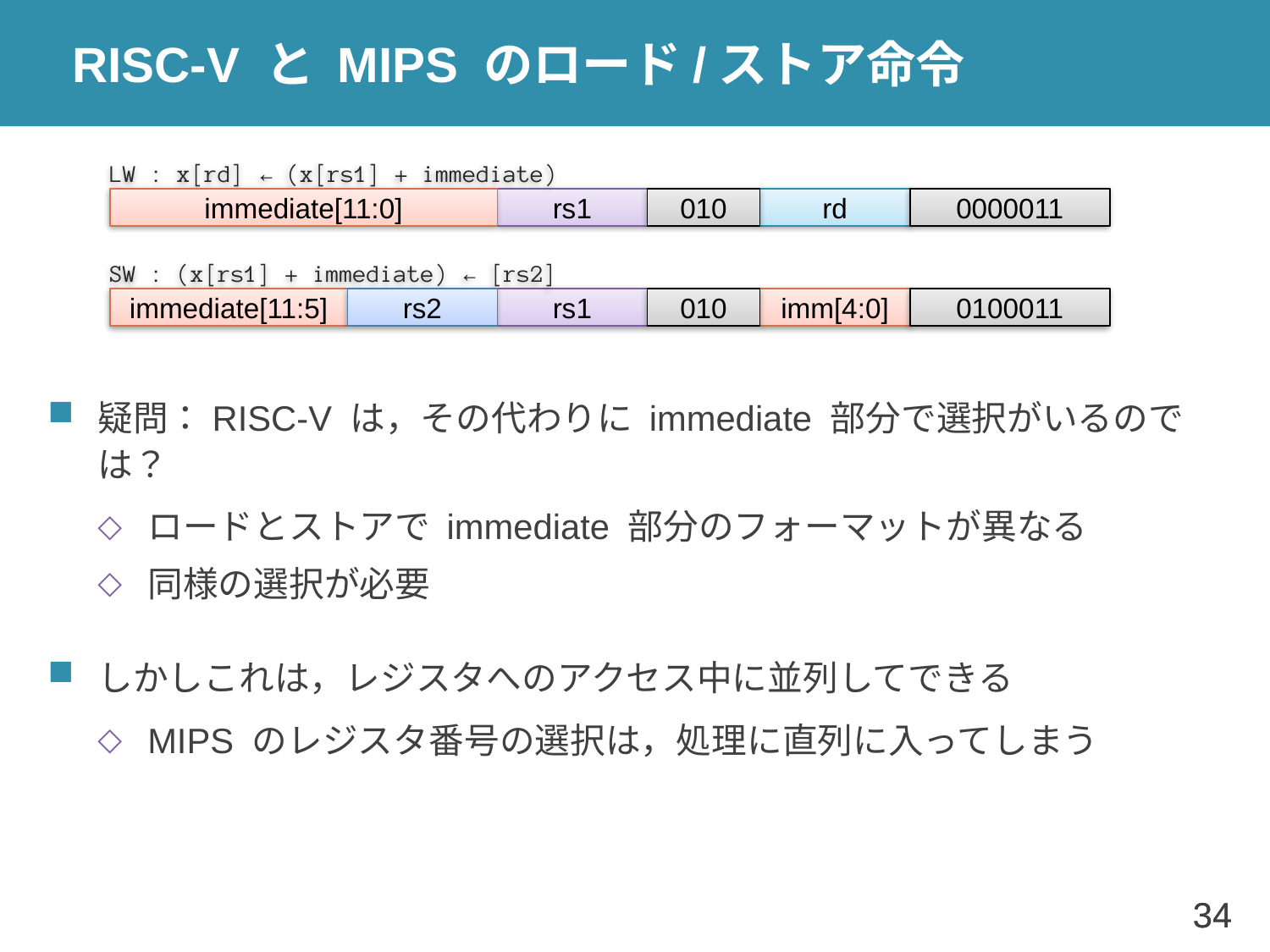

# RISC-V と MIPS のロード/ストア命令
LW : x[rd] ← (x[rs1] + immediate)
immediate[11:0]
rs1
010
rd
0000011
SW : (x[rs1] + immediate) ← [rs2]
immediate[11:5]
rs2
rs1
010
imm[4:0]
0100011
疑問：RISC-V は，その代わりに immediate 部分で選択がいるのでは？
ロードとストアで immediate 部分のフォーマットが異なる
同様の選択が必要
しかしこれは，レジスタへのアクセス中に並列してできる
MIPS のレジスタ番号の選択は，処理に直列に入ってしまう